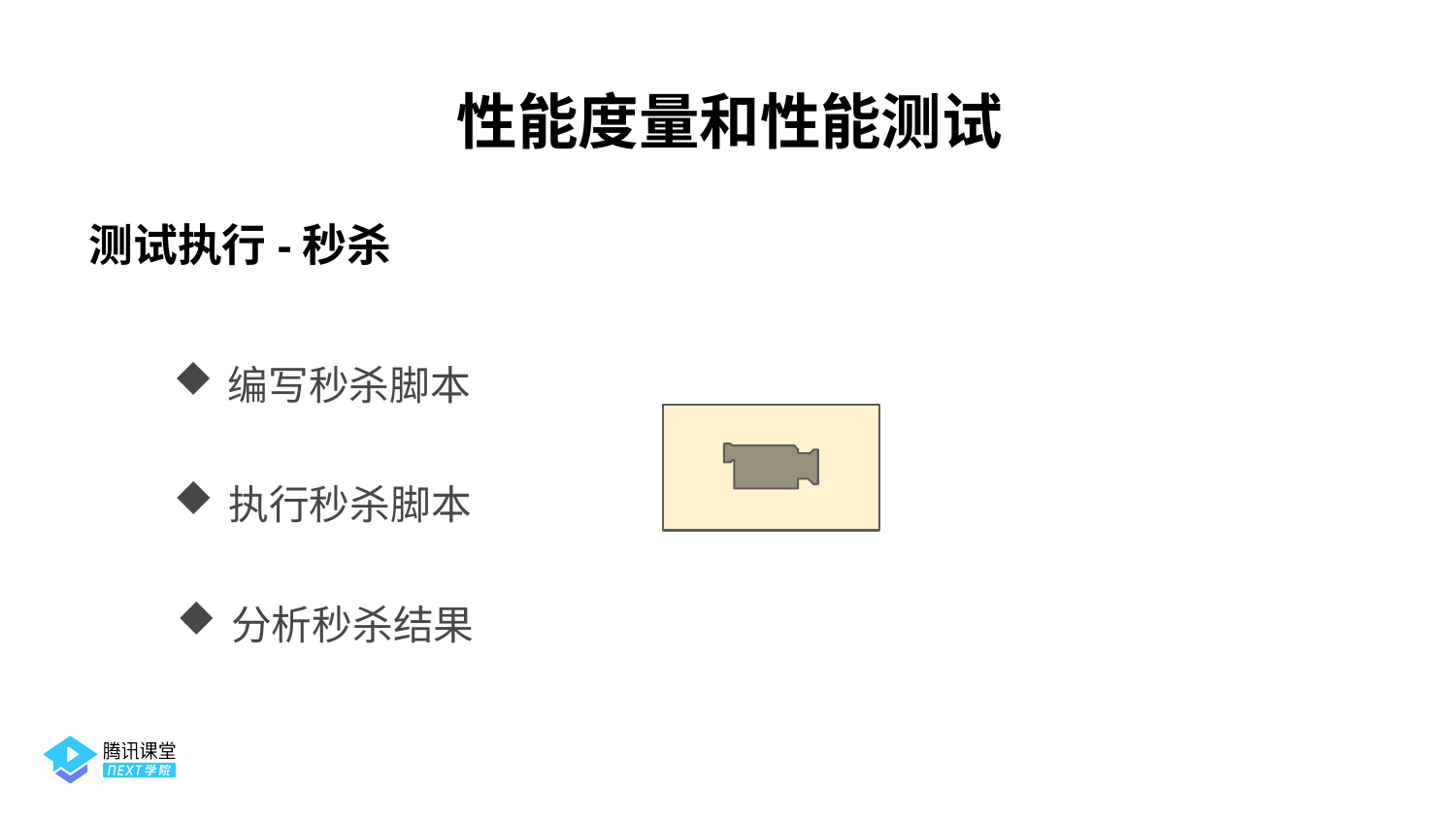

性能度量和性能测试
测试执行-秒杀
编写秒杀脚本

执行秒杀脚本
分析秒杀结果